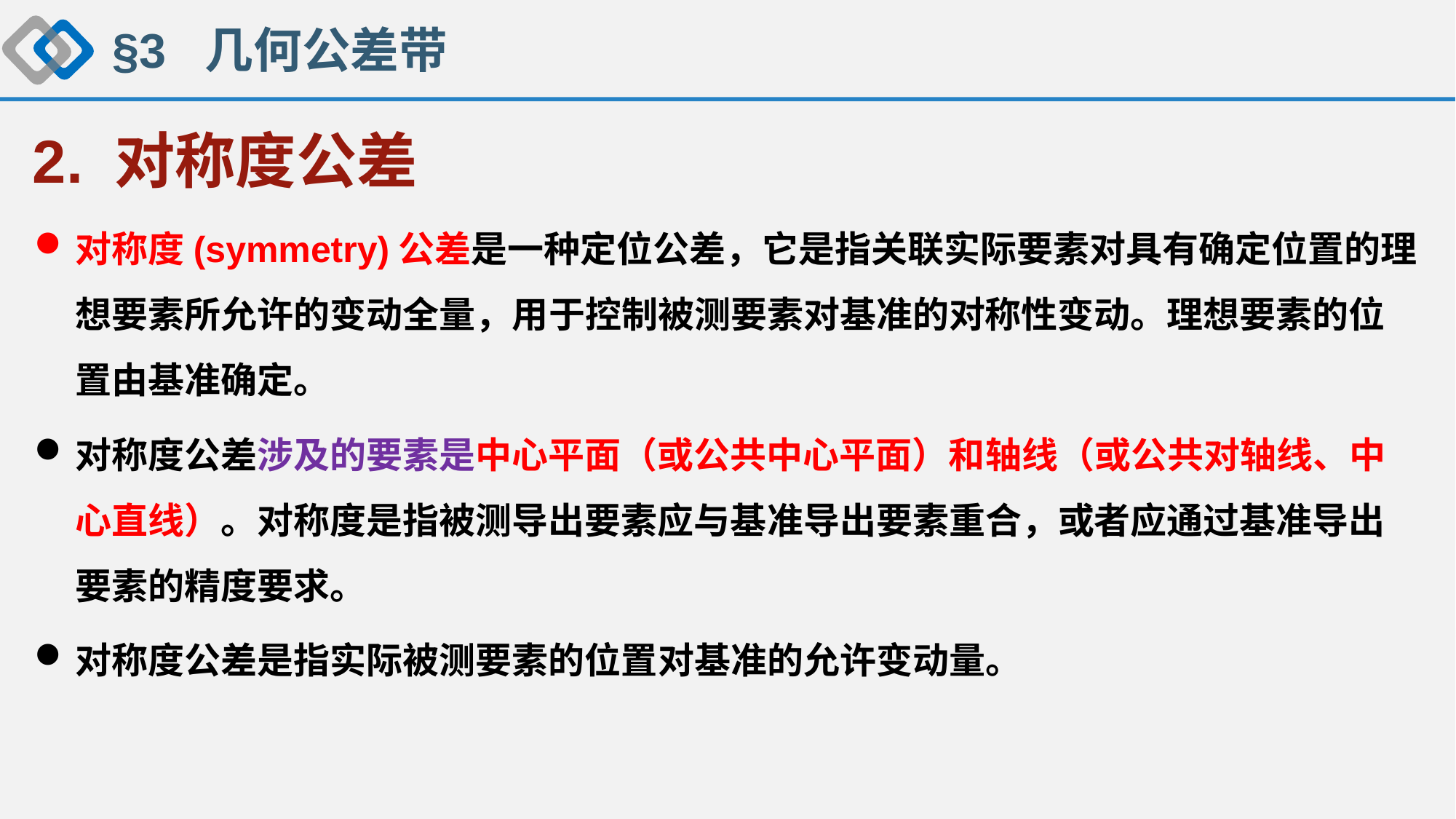

§3  几何公差带
2. 对称度公差
对称度(symmetry)公差是一种定位公差，它是指关联实际要素对具有确定位置的理想要素所允许的变动全量，用于控制被测要素对基准的对称性变动。理想要素的位置由基准确定。
对称度公差涉及的要素是中心平面（或公共中心平面）和轴线（或公共对轴线、中心直线）。对称度是指被测导出要素应与基准导出要素重合，或者应通过基准导出要素的精度要求。
对称度公差是指实际被测要素的位置对基准的允许变动量。